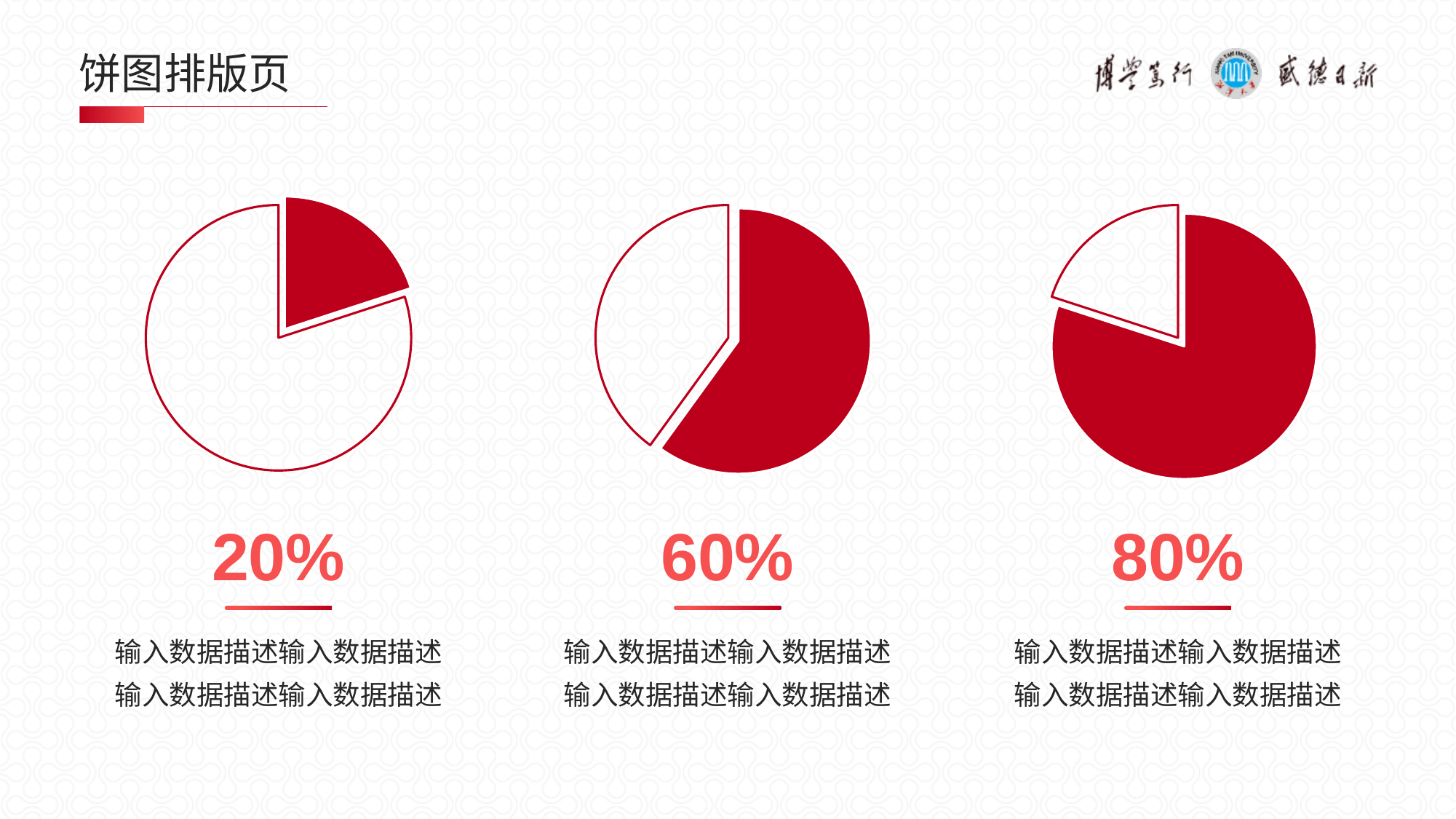

# 饼图排版页

### Chart

| Category | 占比 |
|---|---|
| 类别1 | 0.2 |
| 类别2 | 0.8 |

### Chart

| Category | 占比 |
|---|---|
| 类别1 | 0.6 |
| 类别2 | 0.4 |

### Chart

| Category | 占比 |
|---|---|
| 类别1 | 0.8 |
| 类别2 | 0.2 |
20%

输入数据描述输入数据描述
输入数据描述输入数据描述
60%

输入数据描述输入数据描述
输入数据描述输入数据描述
80%

输入数据描述输入数据描述
输入数据描述输入数据描述